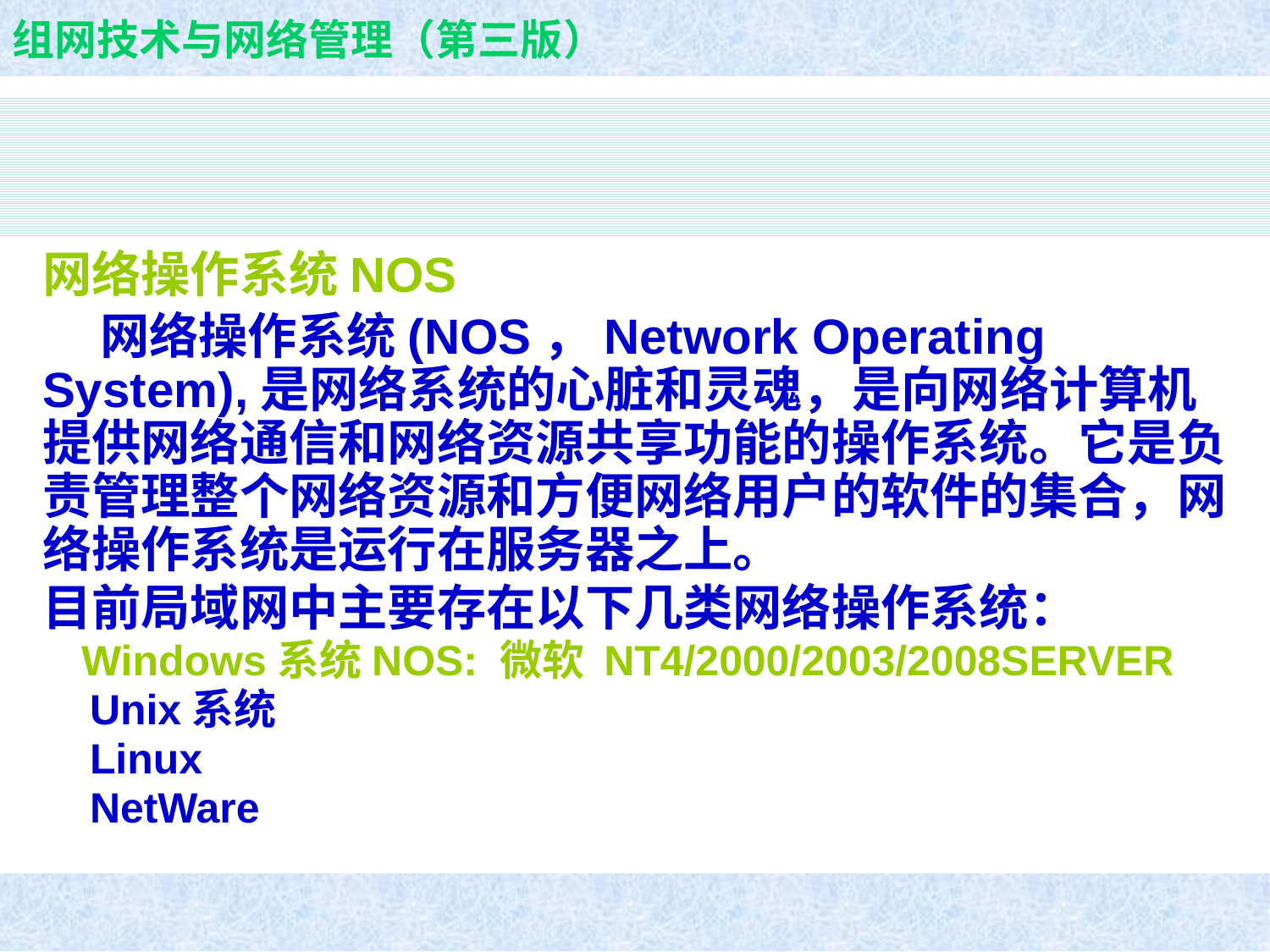

网络操作系统NOS
     网络操作系统(NOS，Network Operating System),是网络系统的心脏和灵魂，是向网络计算机提供网络通信和网络资源共享功能的操作系统。它是负责管理整个网络资源和方便网络用户的软件的集合，网络操作系统是运行在服务器之上。
目前局域网中主要存在以下几类网络操作系统：
    Windows系统NOS: 微软 NT4/2000/2003/2008SERVER
    Unix系统
    Linux
    NetWare